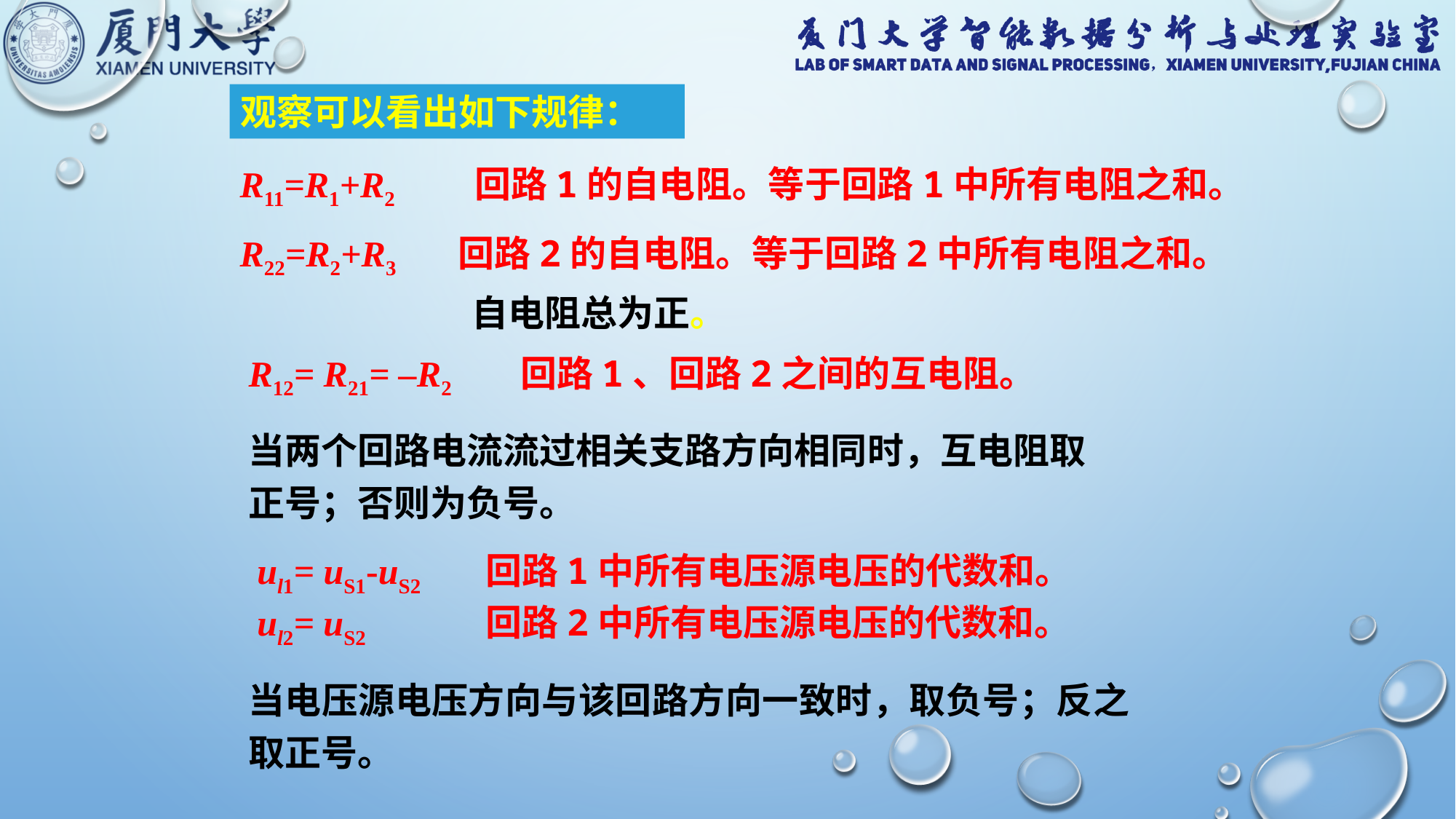

观察可以看出如下规律：
R11=R1+R2    回路1的自电阻。等于回路1中所有电阻之和。
R22=R2+R3       回路2的自电阻。等于回路2中所有电阻之和。
自电阻总为正。
R12= R21= –R2    回路1、回路2之间的互电阻。
当两个回路电流流过相关支路方向相同时，互电阻取正号；否则为负号。
ul1= uS1-uS2   回路1中所有电压源电压的代数和。
ul2= uS2        回路2中所有电压源电压的代数和。

当电压源电压方向与该回路方向一致时，取负号；反之取正号。
31